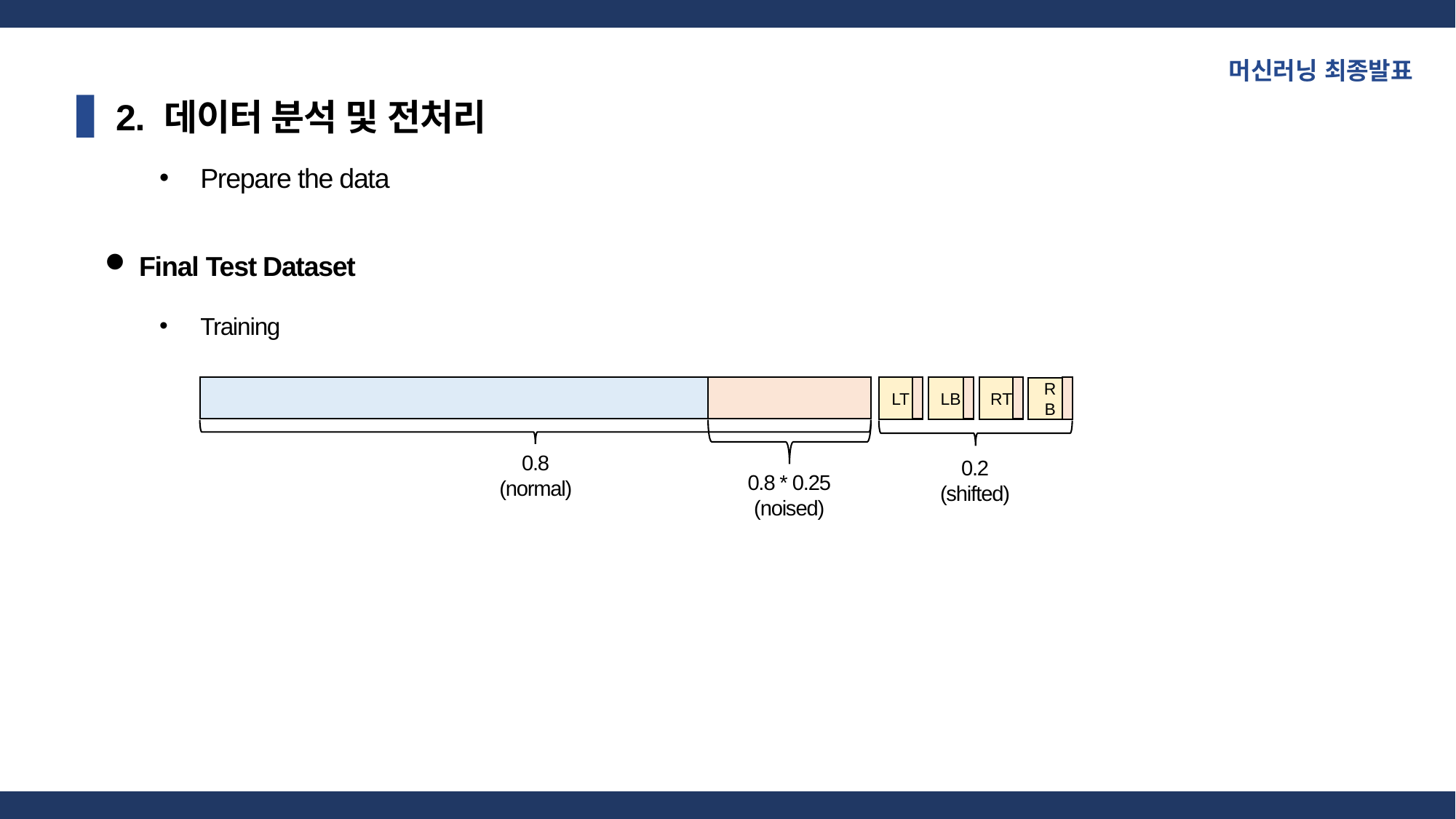

머신러닝 최종발표
2. 데이터 분석 및 전처리

Prepare the data
Final Test Dataset
Training

LT
LB

RT
RB
0.8
(normal)
0.2
(shifted)
0.8 * 0.25
(noised)